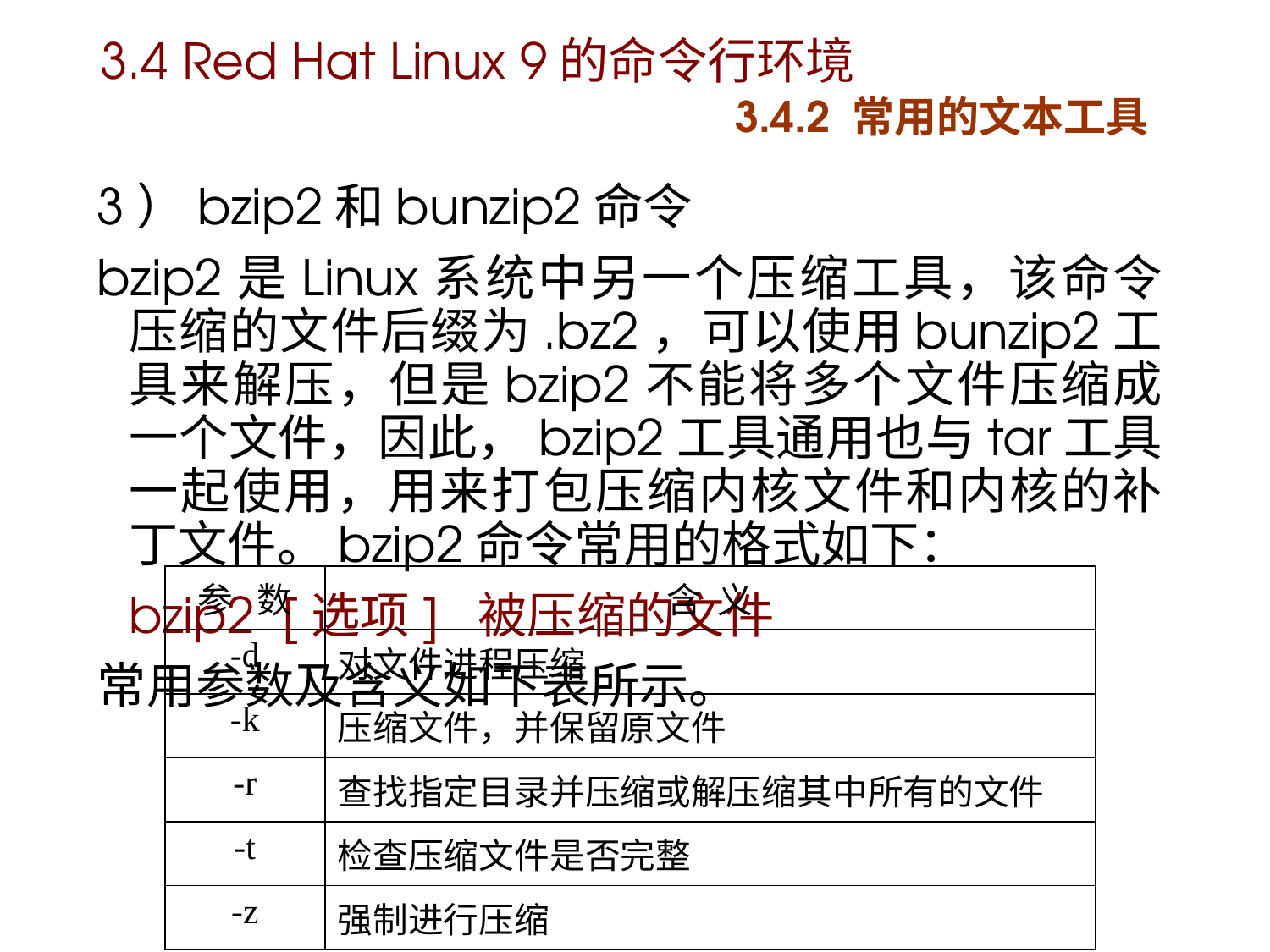

# 3.4 Red Hat Linux 9的命令行环境 3.4.2 常用的文本工具
3）bzip2和bunzip2命令
bzip2是Linux系统中另一个压缩工具，该命令压缩的文件后缀为.bz2，可以使用bunzip2工具来解压，但是bzip2不能将多个文件压缩成一个文件，因此，bzip2工具通用也与tar工具一起使用，用来打包压缩内核文件和内核的补丁文件。bzip2命令常用的格式如下：
	bzip2  [选项]  被压缩的文件
常用参数及含义如下表所示。
| 参 数 | 含 义 |
| --- | --- |
| -d | 对文件进程压缩 |
| -k | 压缩文件，并保留原文件 |
| -r | 查找指定目录并压缩或解压缩其中所有的文件 |
| -t | 检查压缩文件是否完整 |
| -z | 强制进行压缩 |